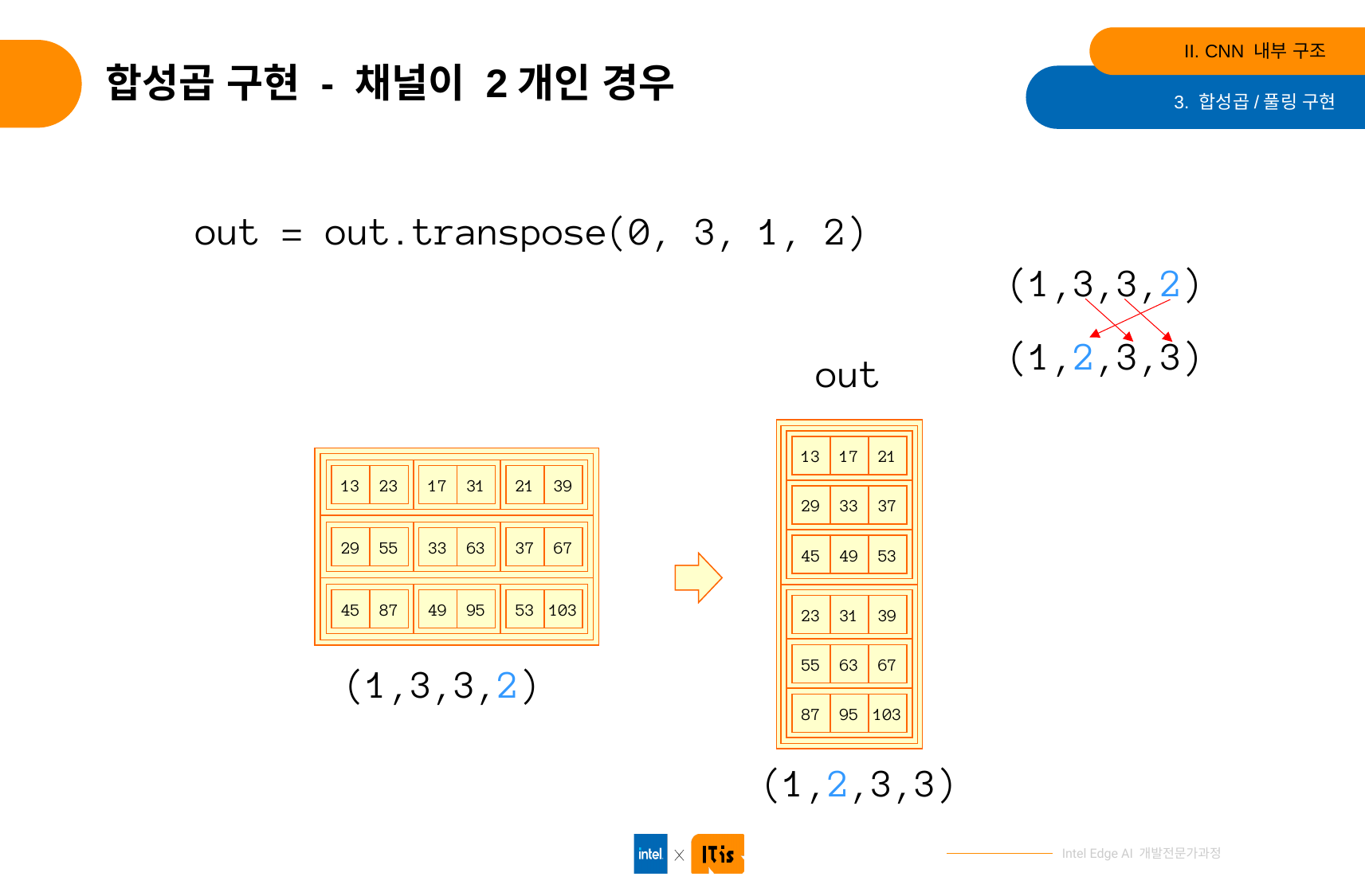

II. CNN 내부 구조
# 합성곱 구현 - 채널이 2개인 경우
3. 합성곱/풀링 구현
out = out.transpose(0, 3, 1, 2)
(1,3,3,2)
(1,2,3,3)
out

13
17
21

13
23
17
31
21
39

29
33
37

29
55
33
63
37
67

45
49
53

45
87
49
95
53
103
23
31
39

55
63
67
(1,3,3,2)

87
95
103
(1,2,3,3)